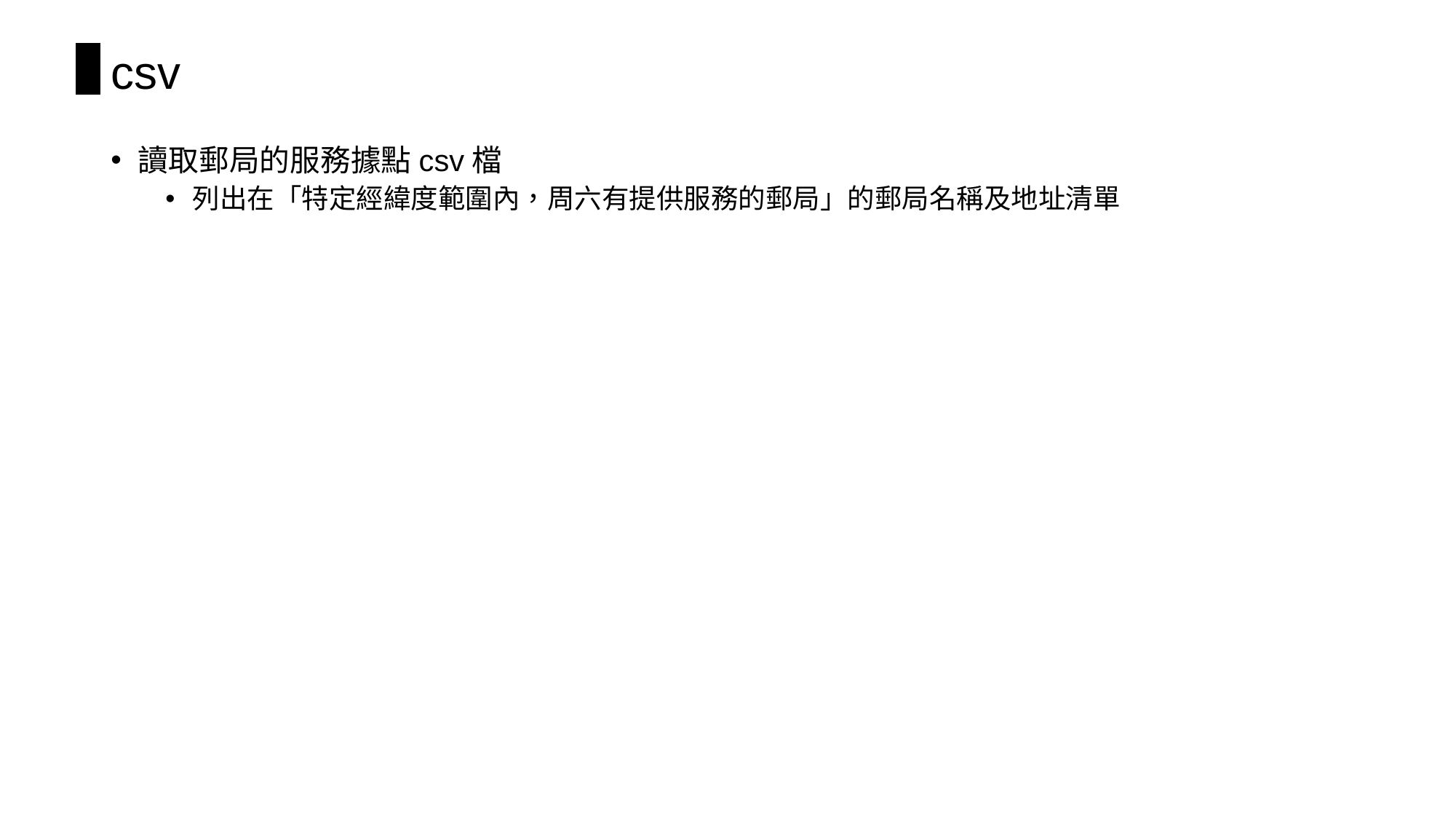

# csv
讀取郵局的服務據點csv檔
列出在「特定經緯度範圍內，周六有提供服務的郵局」的郵局名稱及地址清單